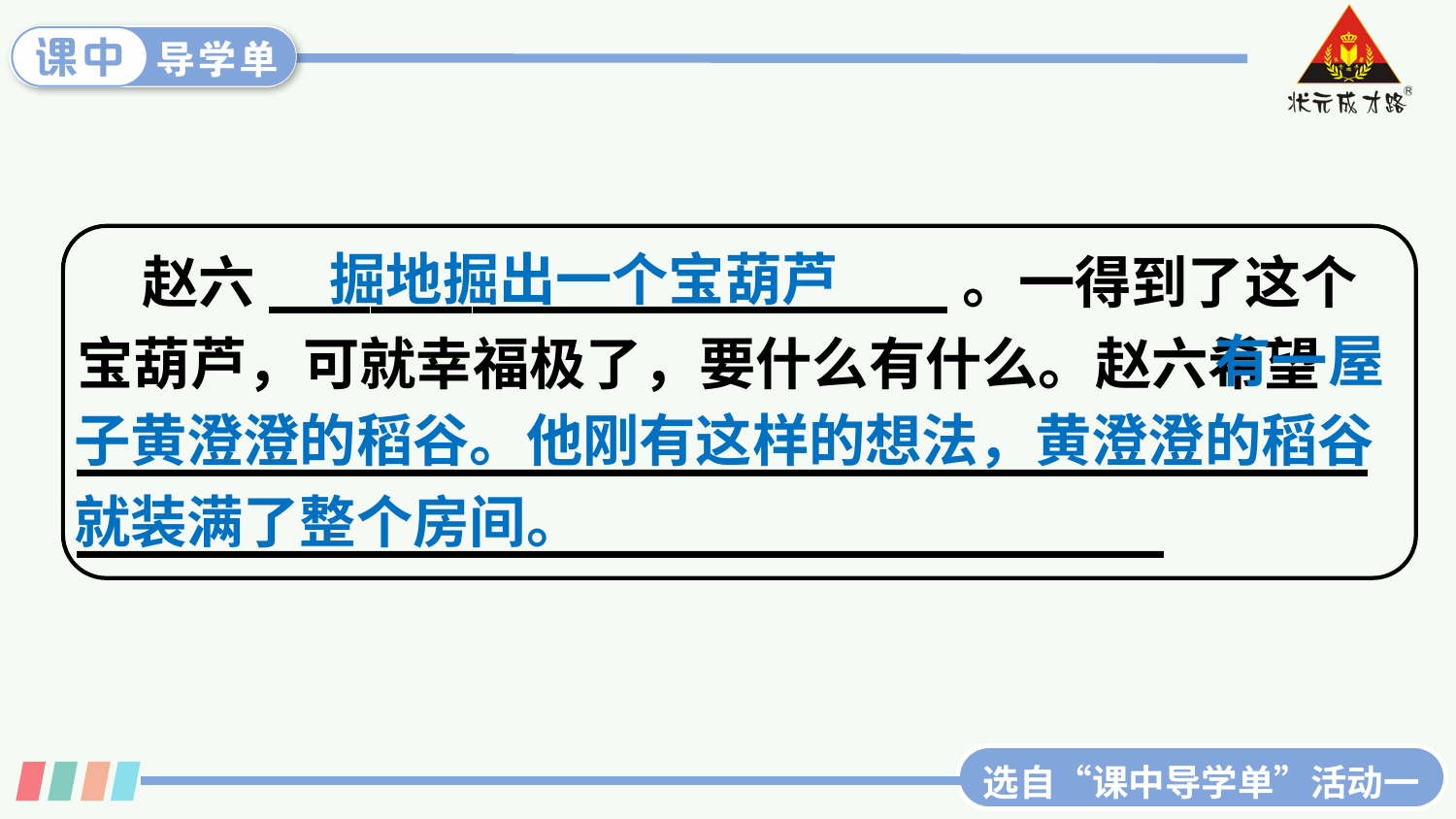

掘地掘出一个宝葫芦
    赵六____________________。一得到了这个宝葫芦，可就幸福极了，要什么有什么。赵六希望______________________________________________________________________

有一屋
子黄澄澄的稻谷。他刚有这样的想法，黄澄澄的稻谷就装满了整个房间。
选自“课中导学单”活动一